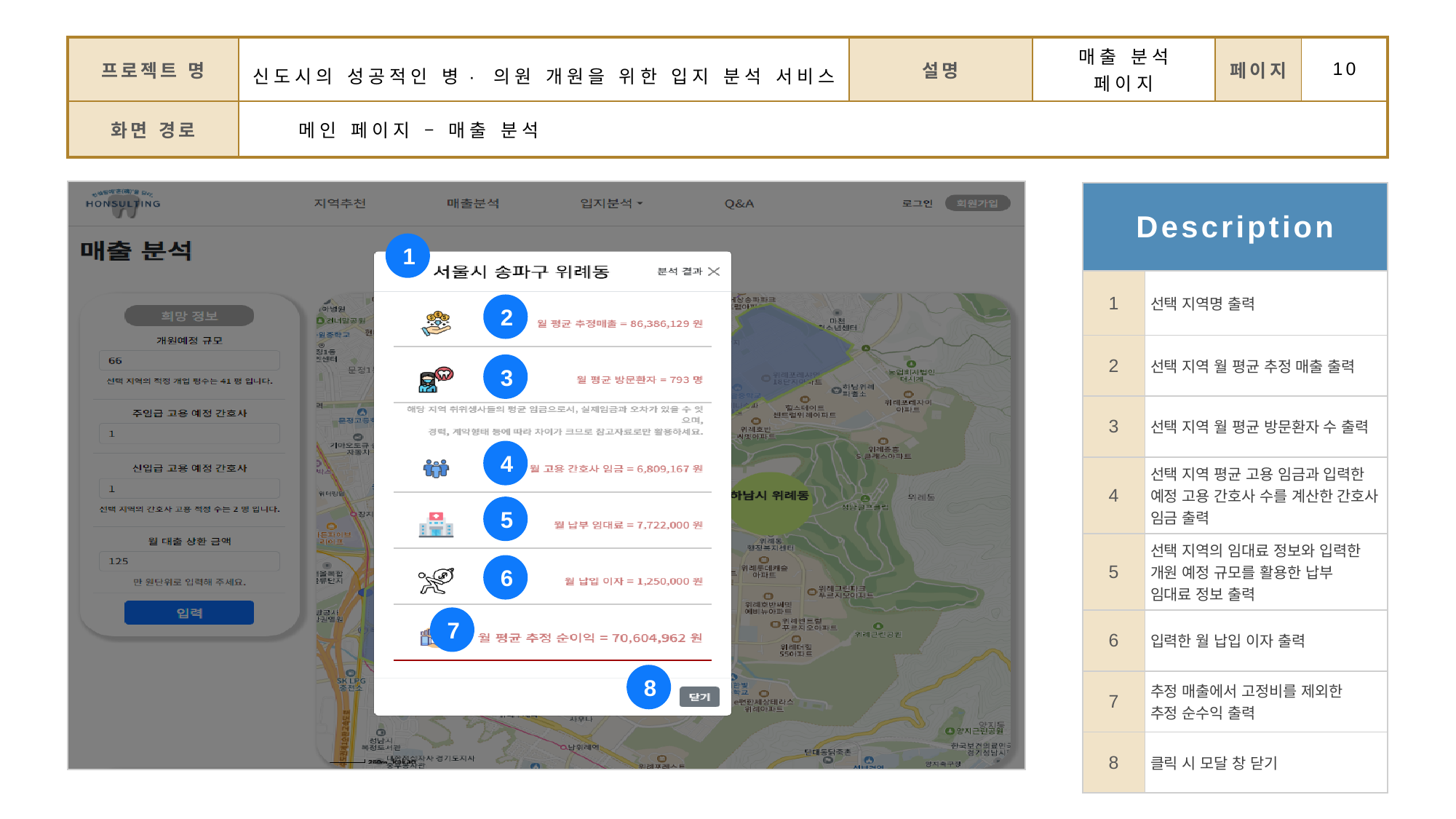

| 프로젝트 명 | 신도시의 성공적인 병·의원 개원을 위한 입지 분석 서비스 | 설명 | 매출 분석 페이지 | 페이지 | 10 |
| --- | --- | --- | --- | --- | --- |
| 화면 경로 | 메인 페이지 – 매출 분석 |  |  |  |  |

| Description |  |
| --- | --- |
| 1 | 선택 지역명 출력 |
| 2 | 선택 지역 월 평균 추정 매출 출력 |
| 3 | 선택 지역 월 평균 방문환자 수 출력 |
| 4 | 선택 지역 평균 고용 임금과 입력한 예정 고용 간호사 수를 계산한 간호사 임금 출력 |
| 5 | 선택 지역의 임대료 정보와 입력한 개원 예정 규모를 활용한 납부 임대료 정보 출력 |
| 6 | 입력한 월 납입 이자 출력 |
| 7 | 추정 매출에서 고정비를 제외한 추정 순수익 출력 |
| 8 | 클릭 시 모달 창 닫기 |
1
2
3
4
5
6
7
8